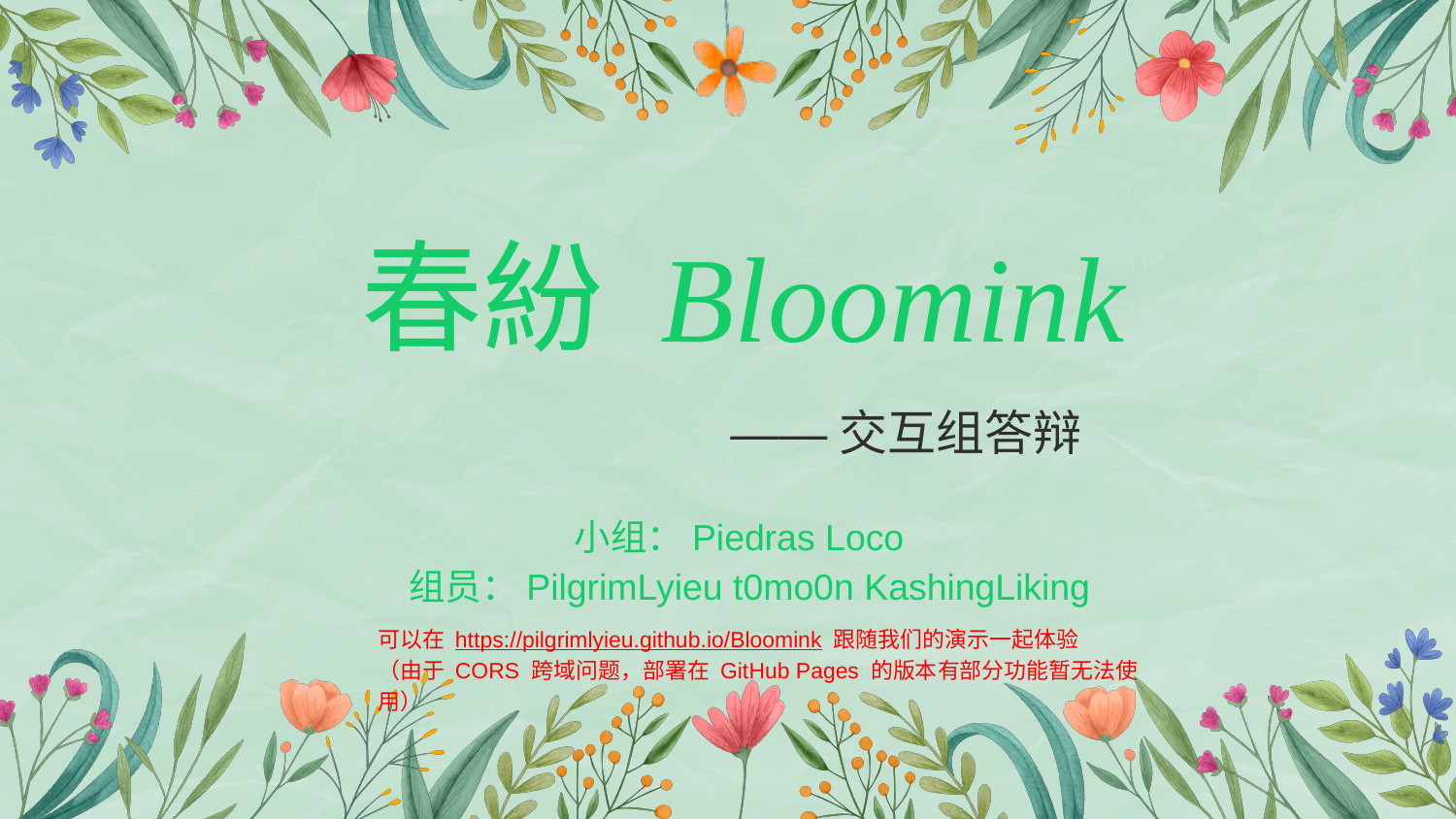

# 春紛 Bloomink ——交互组答辩
小组：Piedras Loco
组员：PilgrimLyieu t0mo0n KashingLiking
可以在 https://pilgrimlyieu.github.io/Bloomink 跟随我们的演示一起体验
（由于 CORS 跨域问题，部署在 GitHub Pages 的版本有部分功能暂无法使用）